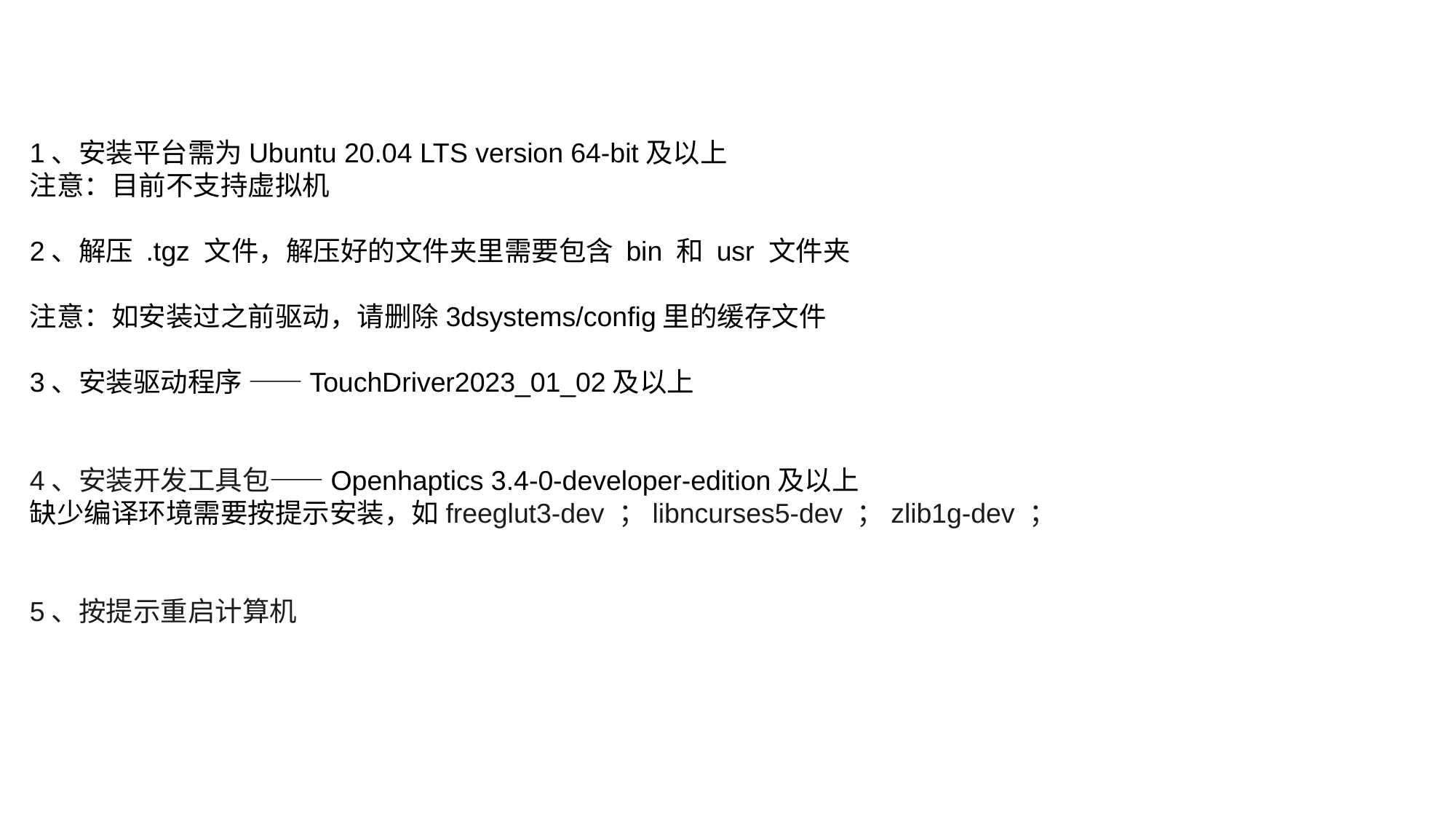

1、安装平台需为Ubuntu 20.04 LTS version 64-bit及以上
注意：目前不支持虚拟机

2、解压 .tgz 文件，解压好的文件夹里需要包含 bin 和 usr 文件夹

注意：如安装过之前驱动，请删除3dsystems/config里的缓存文件

3、安装驱动程序 ——TouchDriver2023_01_02及以上

4、安装开发工具包——Openhaptics 3.4-0-developer-edition及以上
缺少编译环境需要按提示安装，如freeglut3-dev ；libncurses5-dev ；zlib1g-dev ；

5、按提示重启计算机